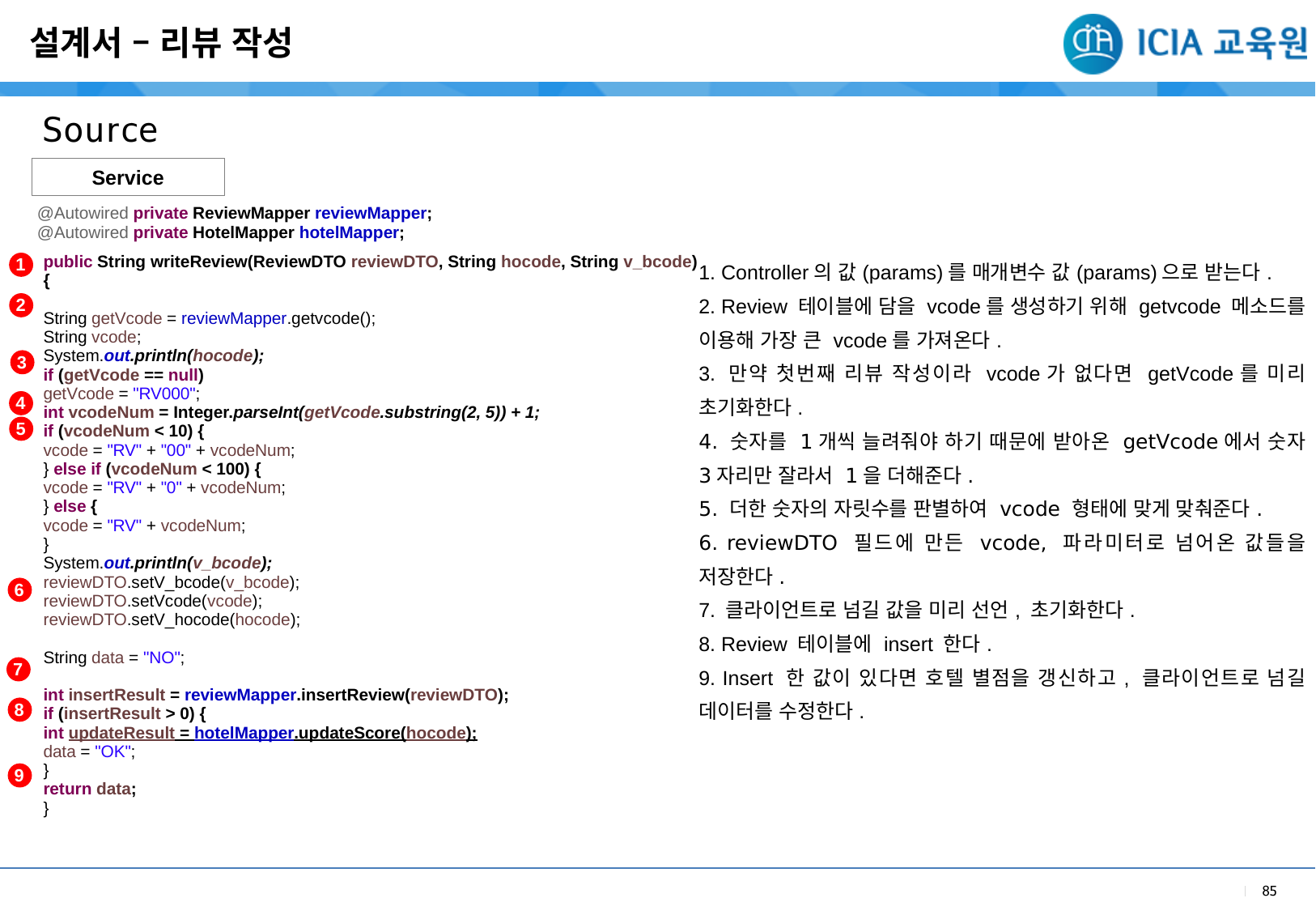

설계서 – 리뷰 작성
Source
Service
@Autowired private ReviewMapper reviewMapper;
@Autowired private HotelMapper hotelMapper;

|  |
| --- |
| 1. Controller의 값(params)를 매개변수 값(params)으로 받는다. 2. Review 테이블에 담을 vcode를 생성하기 위해 getvcode 메소드를 이용해 가장 큰 vcode를 가져온다. 3. 만약 첫번째 리뷰 작성이라 vcode가 없다면 getVcode를 미리 초기화한다. 4. 숫자를 1개씩 늘려줘야 하기 때문에 받아온 getVcode에서 숫자 3자리만 잘라서 1을 더해준다. 5. 더한 숫자의 자릿수를 판별하여 vcode 형태에 맞게 맞춰준다. 6. reviewDTO 필드에 만든 vcode, 파라미터로 넘어온 값들을 저장한다. 7. 클라이언트로 넘길 값을 미리 선언, 초기화한다. 8. Review 테이블에 insert 한다. 9. Insert 한 값이 있다면 호텔 별점을 갱신하고, 클라이언트로 넘길 데이터를 수정한다. |
1

| public String writeReview(ReviewDTO reviewDTO, String hocode, String v\_bcode) { String getVcode = reviewMapper.getvcode(); String vcode; System.out.println(hocode); if (getVcode == null) getVcode = "RV000"; int vcodeNum = Integer.parseInt(getVcode.substring(2, 5)) + 1; if (vcodeNum < 10) { vcode = "RV" + "00" + vcodeNum; } else if (vcodeNum < 100) { vcode = "RV" + "0" + vcodeNum; } else { vcode = "RV" + vcodeNum; } System.out.println(v\_bcode); reviewDTO.setV\_bcode(v\_bcode); reviewDTO.setVcode(vcode); reviewDTO.setV\_hocode(hocode); String data = "NO"; int insertResult = reviewMapper.insertReview(reviewDTO); if (insertResult > 0) { int updateResult = hotelMapper.updateScore(hocode); data = "OK"; } return data; } |
| --- |
2

3

4

5

6

7

8

9